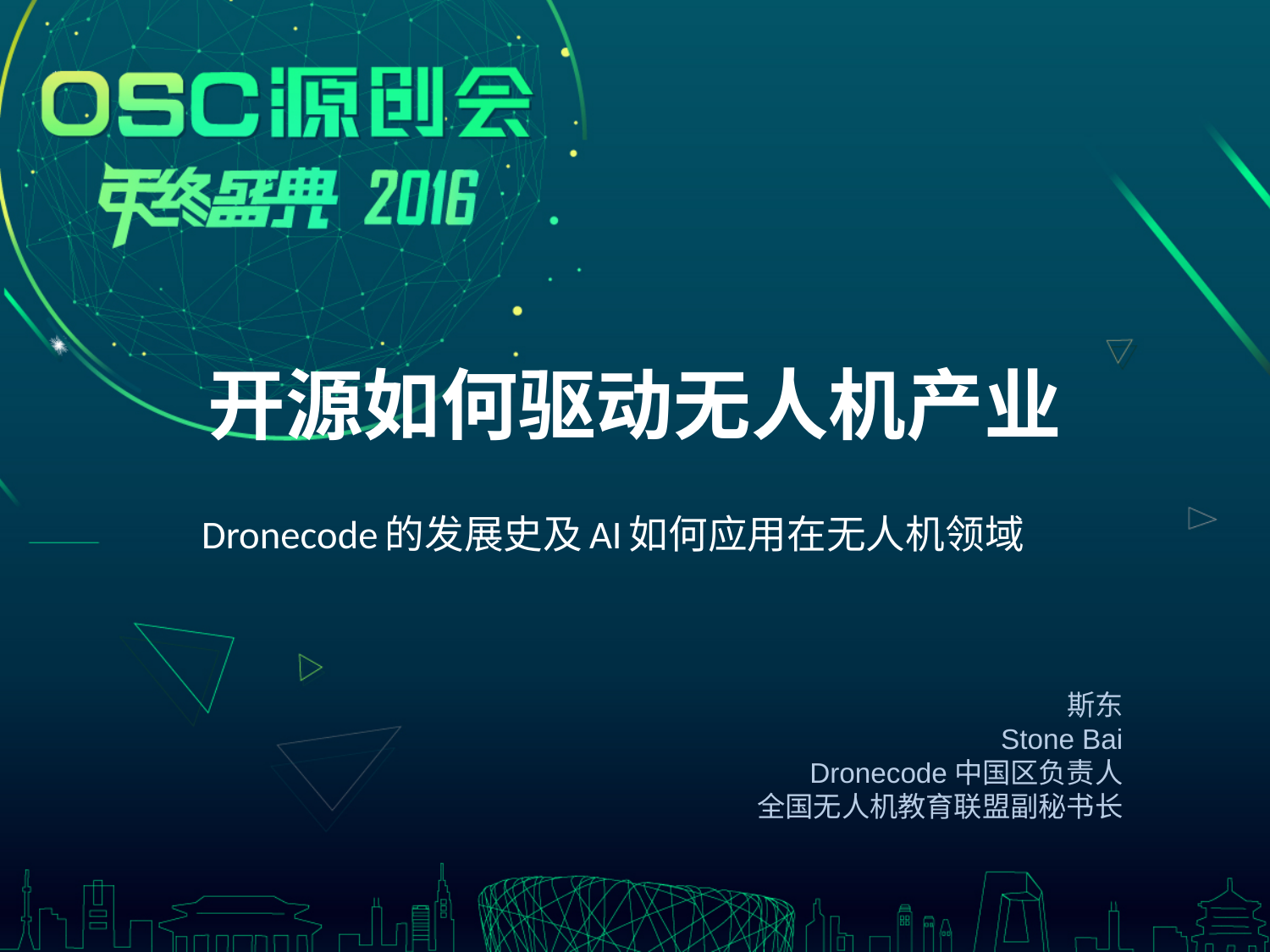

# 开源如何驱动无人机产业
Dronecode的发展史及AI如何应用在无人机领域
斯东
Stone Bai
Dronecode中国区负责人
全国无人机教育联盟副秘书长